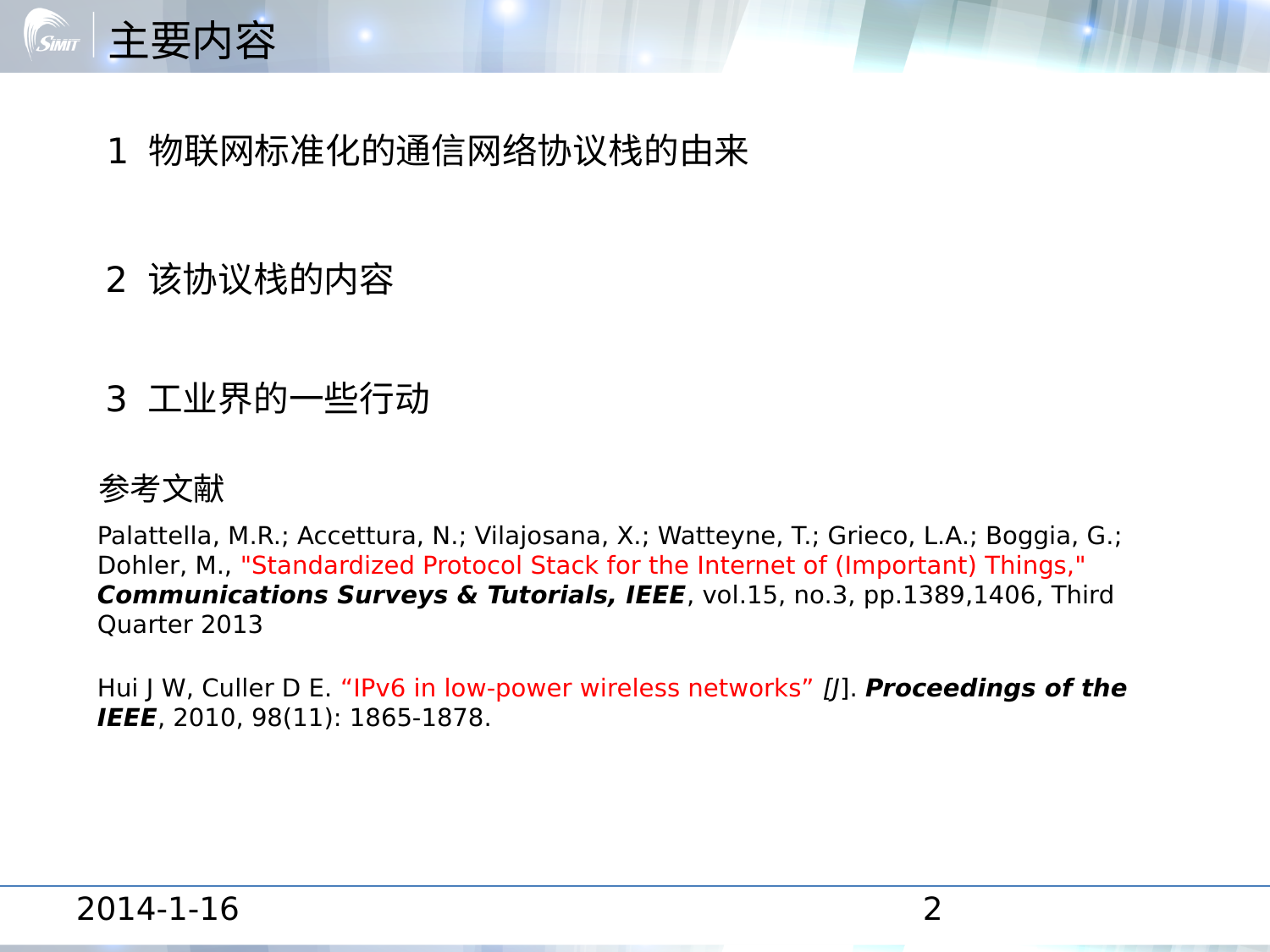

# 主要内容
1 物联网标准化的通信网络协议栈的由来
2 该协议栈的内容
3 工业界的一些行动
参考文献
Palattella, M.R.; Accettura, N.; Vilajosana, X.; Watteyne, T.; Grieco, L.A.; Boggia, G.; Dohler, M., "Standardized Protocol Stack for the Internet of (Important) Things," Communications Surveys & Tutorials, IEEE, vol.15, no.3, pp.1389,1406, Third Quarter 2013
Hui J W, Culler D E. “IPv6 in low-power wireless networks” [J]. Proceedings of the IEEE, 2010, 98(11): 1865-1878.
2014-1-16
2